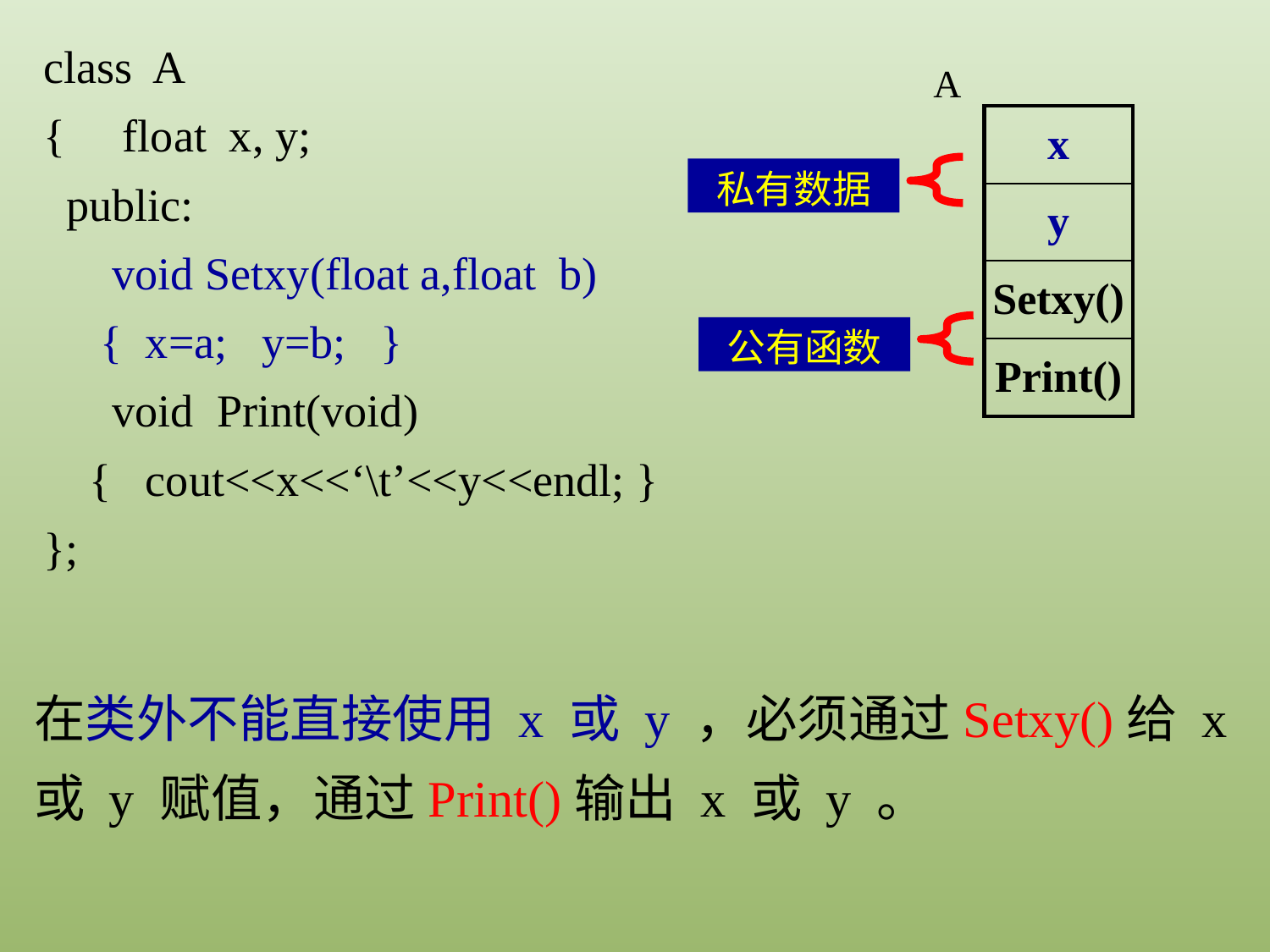

class  A
{     float  x, y;
  public:
      void Setxy(float a,float  b)
     {  x=a;   y=b;   }
      void  Print(void)
    {   cout<<x<<‘\t’<<y<<endl; }
};
A
| x |
| --- |
| y |
| Setxy() |
| Print() |

私有数据

公有函数
在类外不能直接使用 x 或 y ，必须通过Setxy()给 x 或 y 赋值，通过Print()输出 x 或 y 。
603